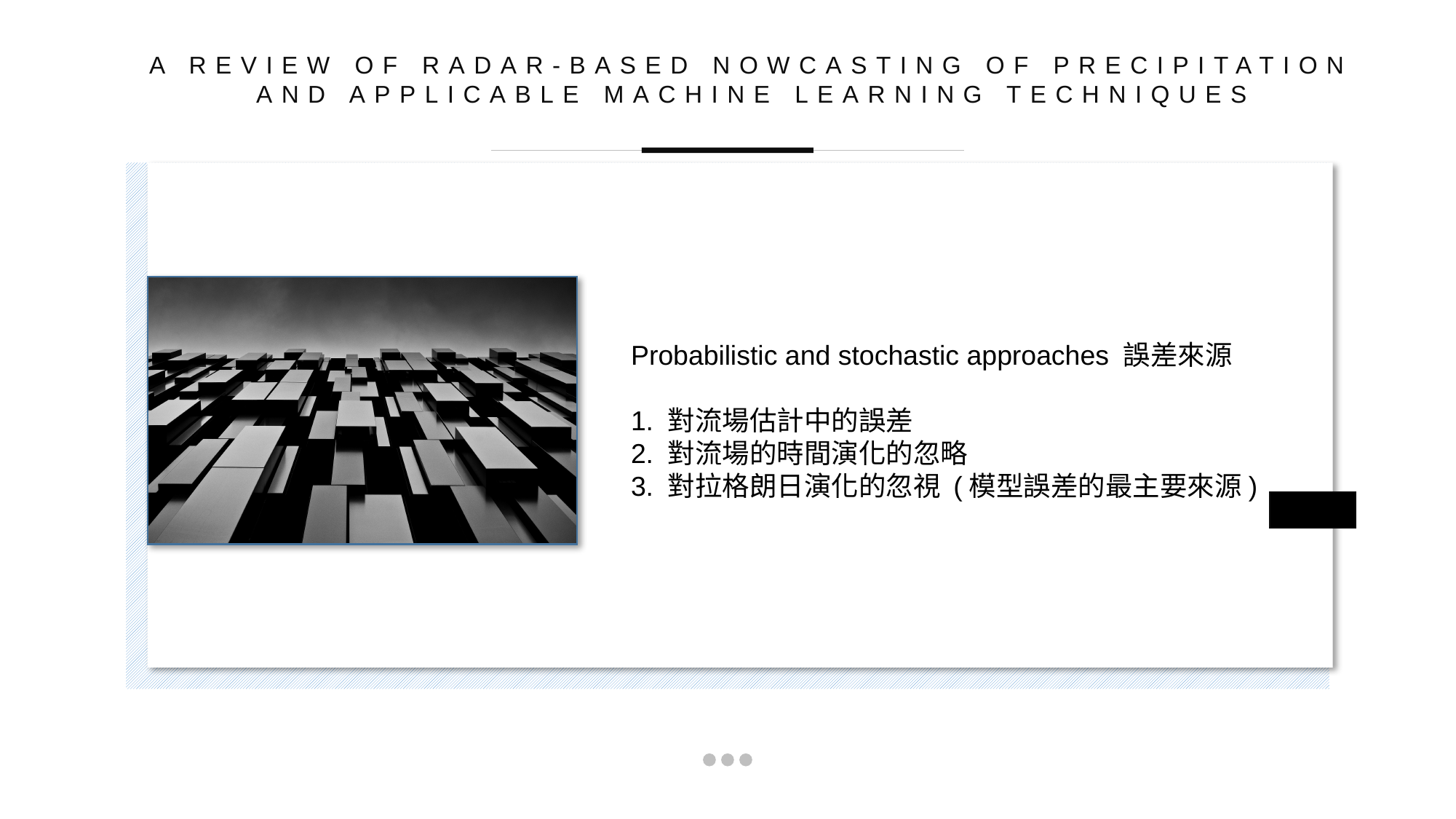

A REVIEW OF RADAR-BASED NOWCASTING OF PRECIPITATION AND APPLICABLE MACHINE LEARNING TECHNIQUES

Probabilistic and stochastic approaches 誤差來源

1. 對流場估計中的誤差
2. 對流場的時間演化的忽略
3. 對拉格朗日演化的忽視 (模型誤差的最主要來源)